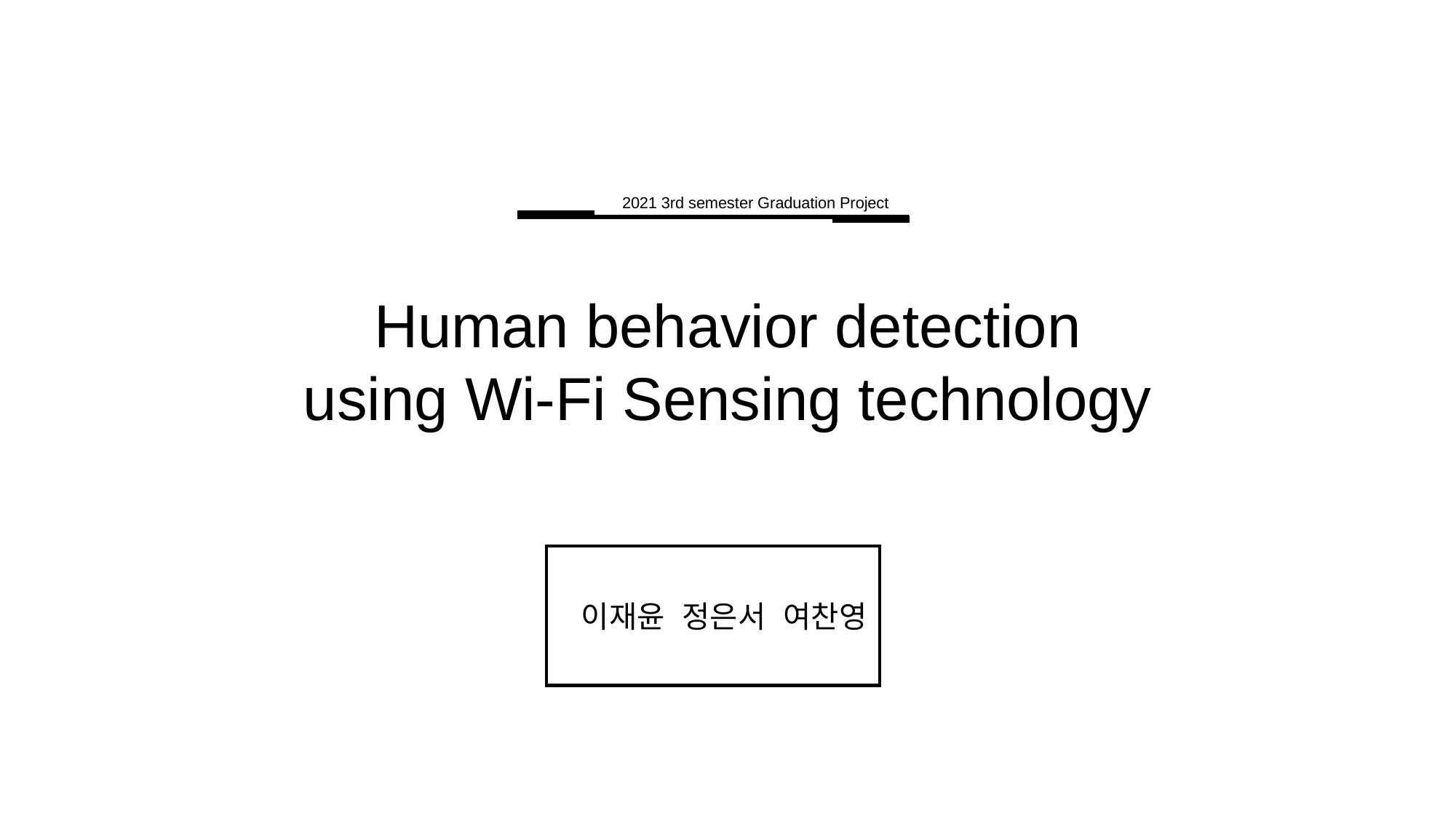

2021 3rd semester Graduation Project

Human behavior detection
using Wi-Fi Sensing technology

이재윤  정은서  여찬영